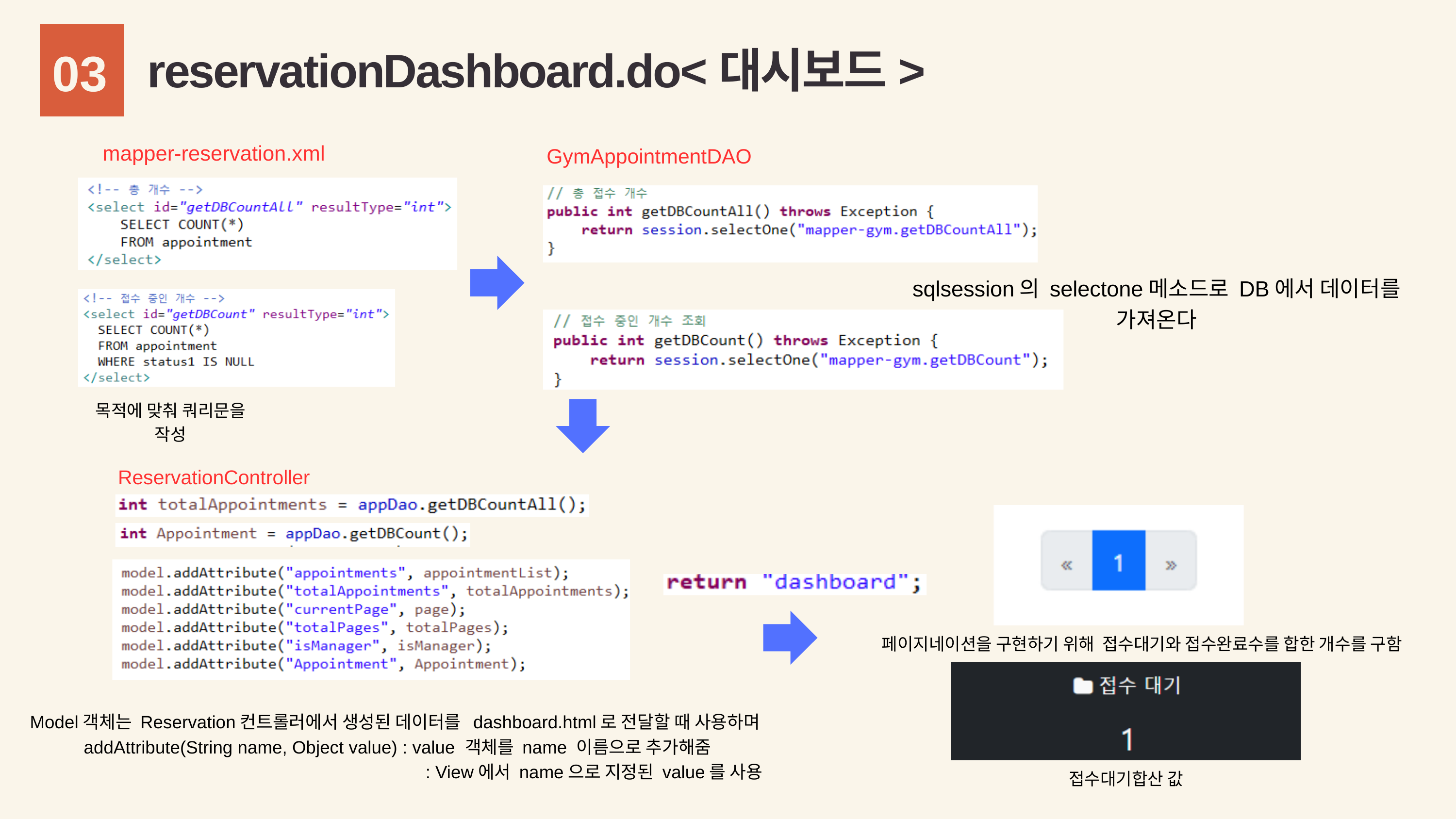

03
 reservationDashboard.do<대시보드>
mapper-reservation.xml
GymAppointmentDAO

sqlsession의 selectone메소드로 DB에서 데이터를 가져온다

목적에 맞춰 쿼리문을 작성

ReservationController

페이지네이션을 구현하기 위해  접수대기와 접수완료수를 합한 개수를 구함

Model객체는 Reservation컨트롤러에서 생성된 데이터를  dashboard.html로 전달할 때 사용하며
 addAttribute(String name, Object value) : value 객체를 name 이름으로 추가해줌
                                                                                : View에서 name으로 지정된 value를 사용

접수대기합산 값